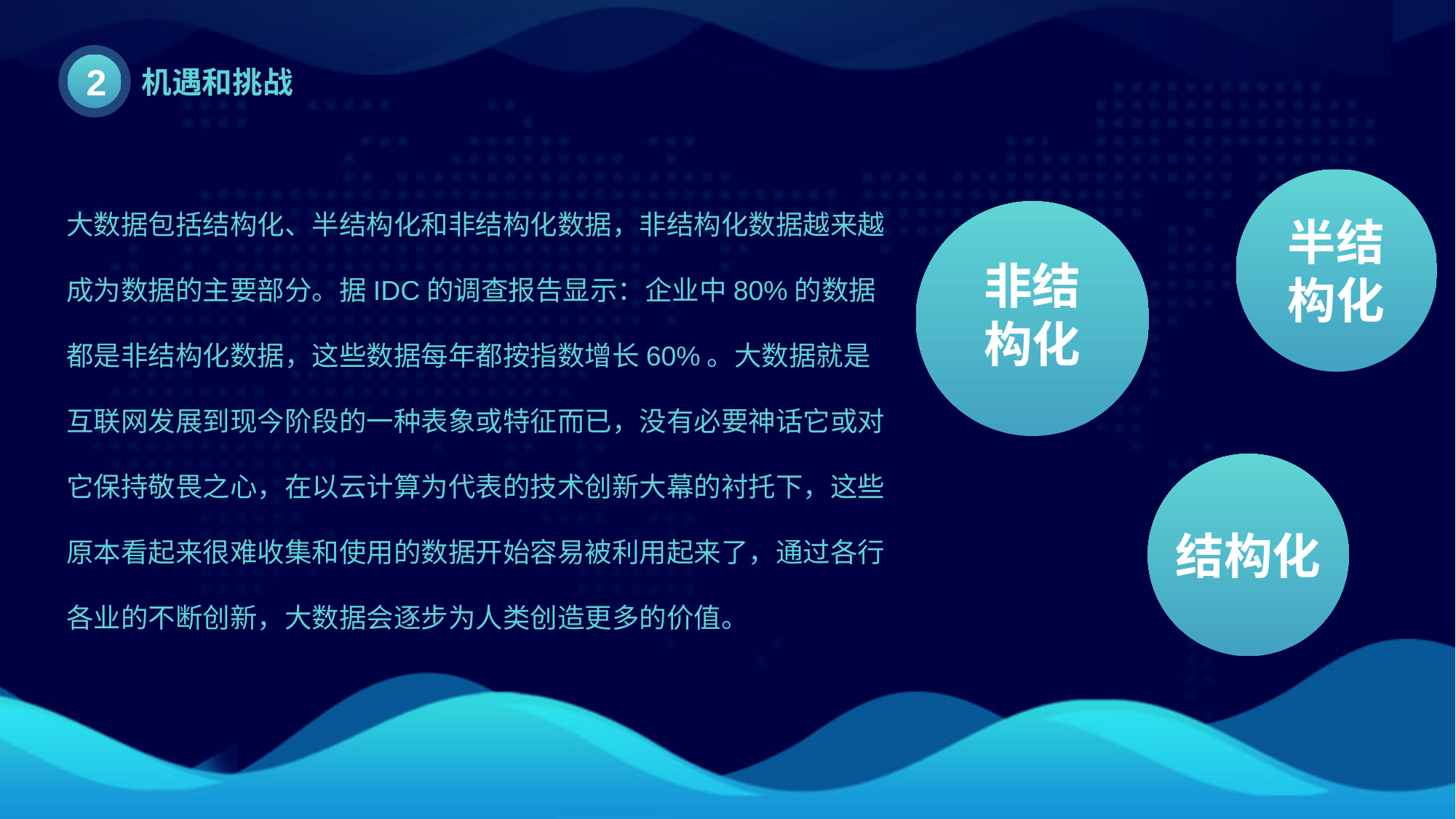

2
机遇和挑战
大数据包括结构化、半结构化和非结构化数据，非结构化数据越来越成为数据的主要部分。据IDC的调查报告显示：企业中80%的数据都是非结构化数据，这些数据每年都按指数增长60%。大数据就是互联网发展到现今阶段的一种表象或特征而已，没有必要神话它或对它保持敬畏之心，在以云计算为代表的技术创新大幕的衬托下，这些原本看起来很难收集和使用的数据开始容易被利用起来了，通过各行各业的不断创新，大数据会逐步为人类创造更多的价值。

半结
构化

非结
构化

结构化